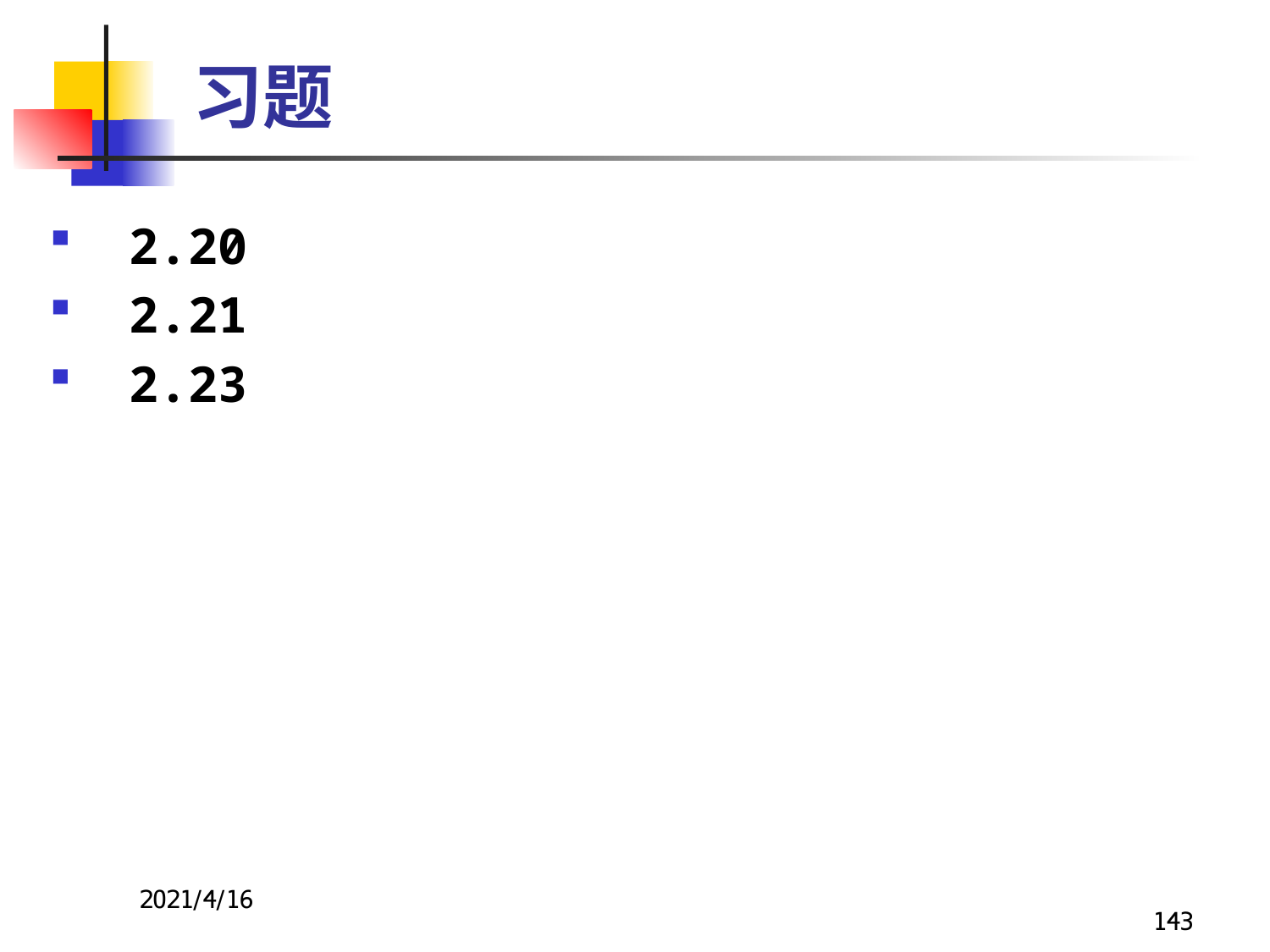

# 习题
2.20
2.21
2.23

2021/4/16
143